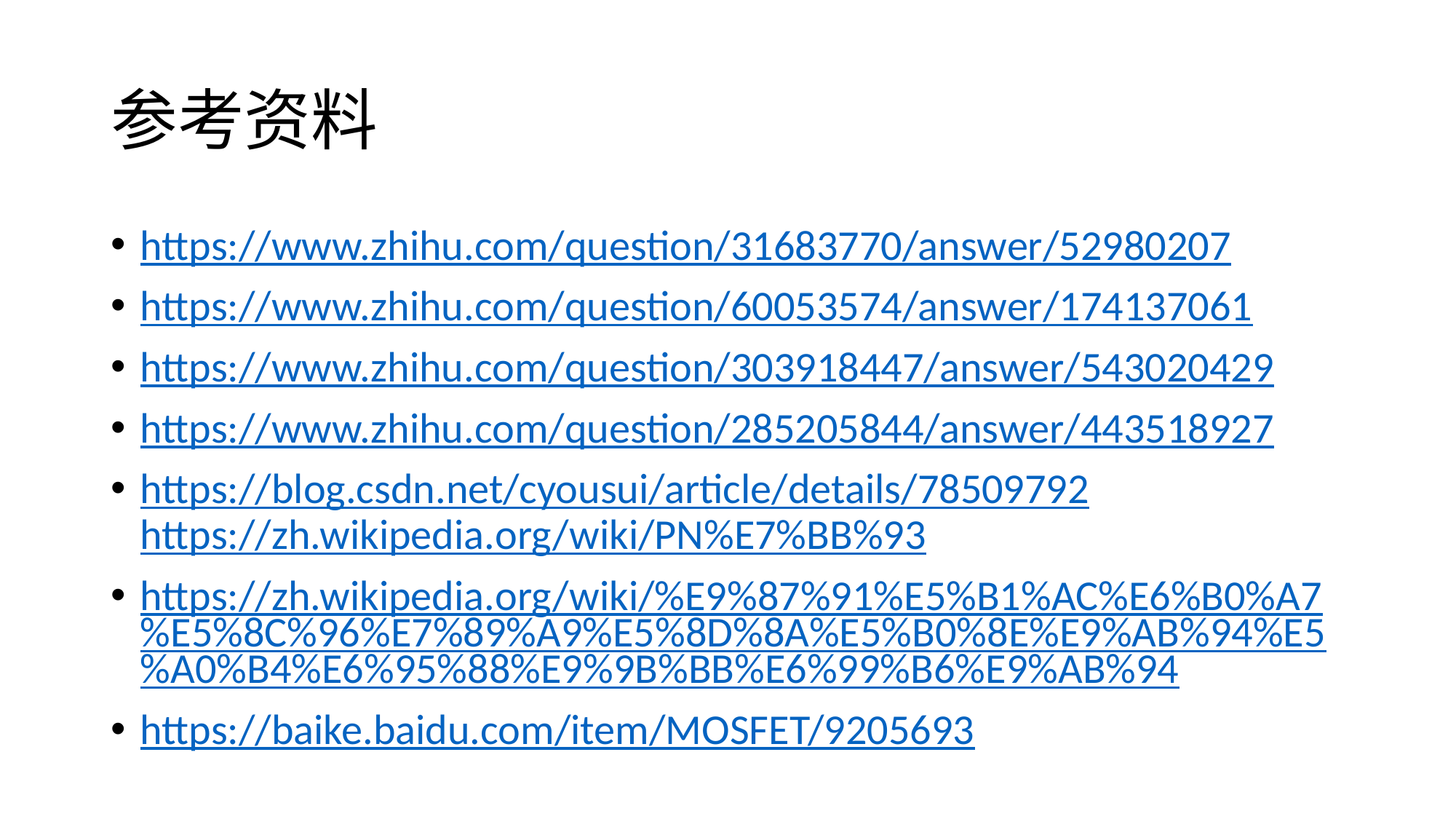

# 参考资料
https://www.zhihu.com/question/31683770/answer/52980207
https://www.zhihu.com/question/60053574/answer/174137061
https://www.zhihu.com/question/303918447/answer/543020429
https://www.zhihu.com/question/285205844/answer/443518927
https://blog.csdn.net/cyousui/article/details/78509792https://zh.wikipedia.org/wiki/PN%E7%BB%93
https://zh.wikipedia.org/wiki/%E9%87%91%E5%B1%AC%E6%B0%A7%E5%8C%96%E7%89%A9%E5%8D%8A%E5%B0%8E%E9%AB%94%E5%A0%B4%E6%95%88%E9%9B%BB%E6%99%B6%E9%AB%94
https://baike.baidu.com/item/MOSFET/9205693